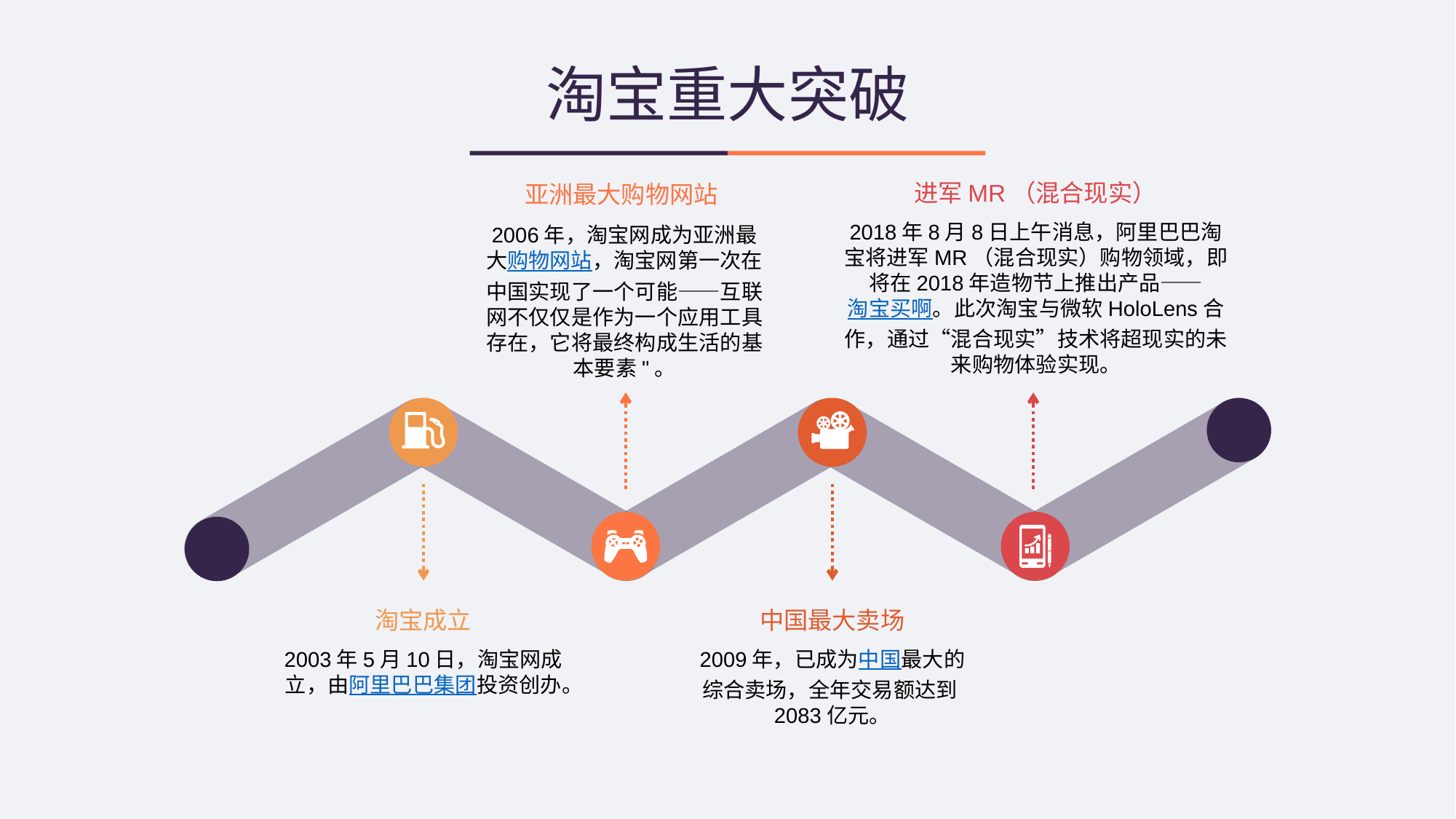

# 淘宝重大突破
进军MR（混合现实）
亚洲最大购物网站
2018年8月8日上午消息，阿里巴巴淘宝将进军MR（混合现实）购物领域，即将在2018年造物节上推出产品——淘宝买啊。此次淘宝与微软HoloLens合作，通过“混合现实”技术将超现实的未来购物体验实现。
2006年，淘宝网成为亚洲最大购物网站，淘宝网第一次在中国实现了一个可能——互联网不仅仅是作为一个应用工具存在，它将最终构成生活的基本要素"。

淘宝成立
中国最大卖场
2003年5月10日，淘宝网成立，由阿里巴巴集团投资创办。
2009年，已成为中国最大的综合卖场，全年交易额达到2083亿元。